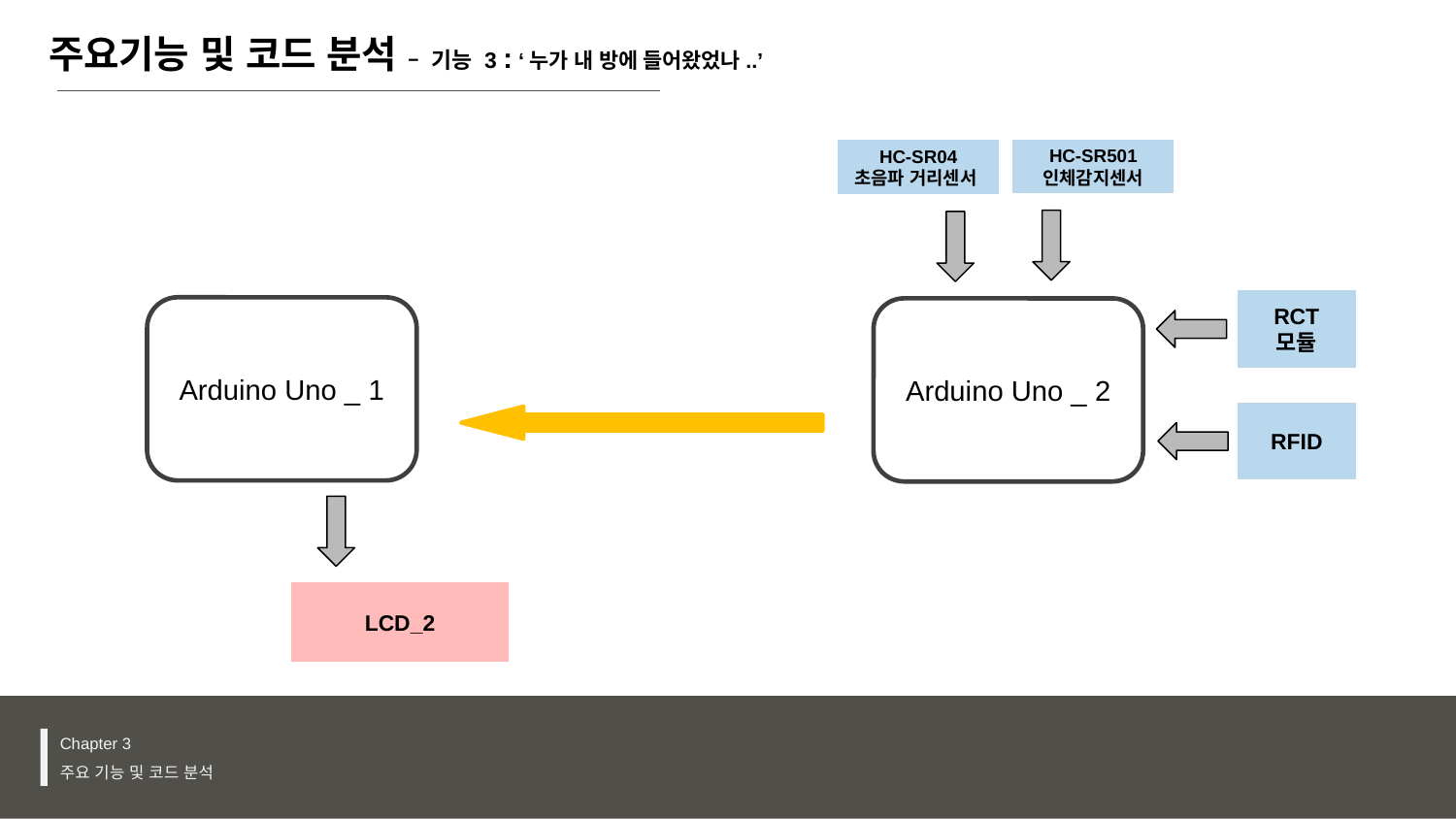

주요기능 및 코드 분석 –  기능 3 : ‘누가 내 방에 들어왔었나..’
HC-SR501
인체감지센서
HC-SR04
초음파 거리센서

RCT 모듈
Arduino Uno _ 1
Arduino Uno _ 2

RFID

LCD_2

Chapter 3
주요 기능 및 코드 분석